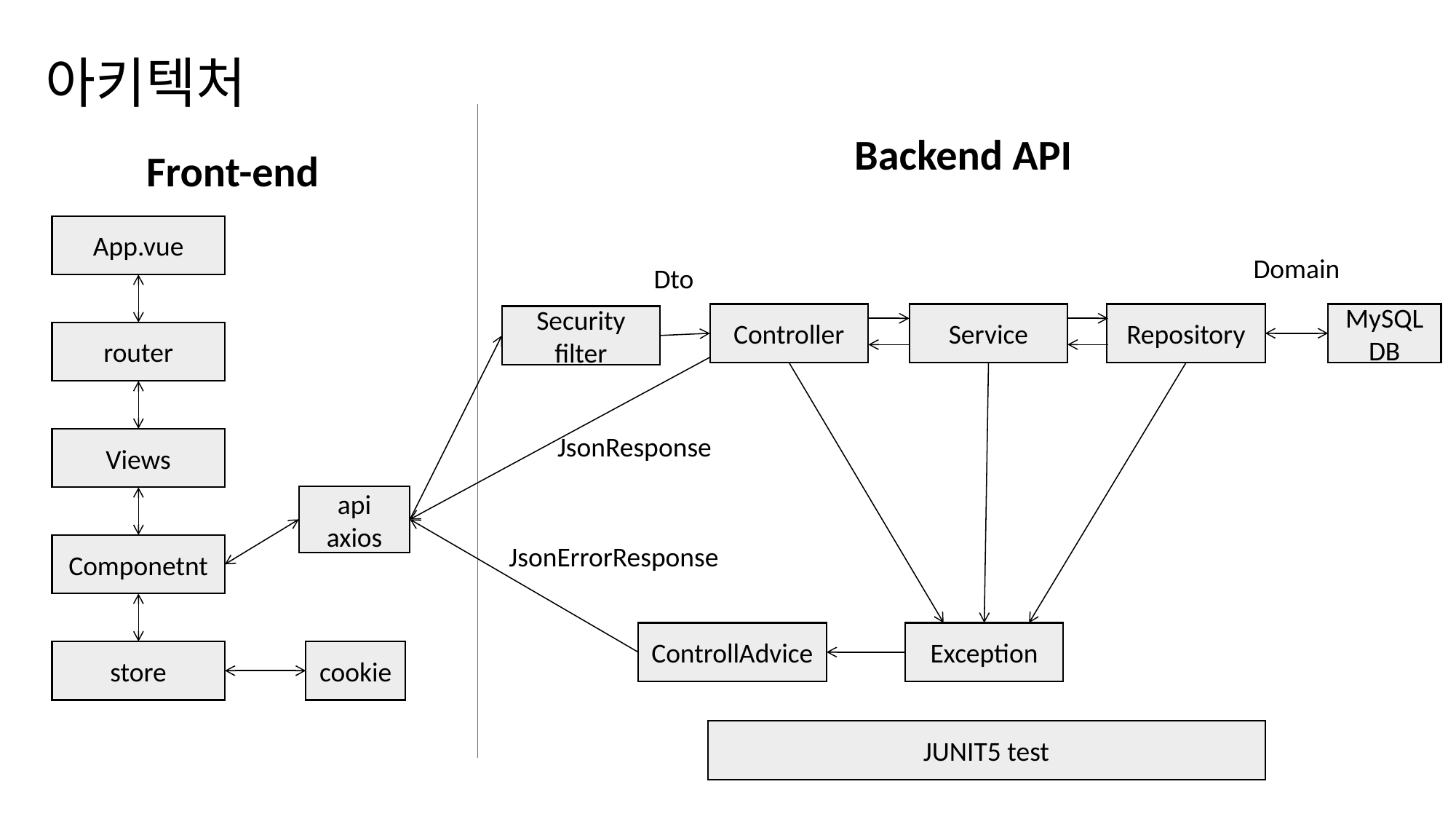

# 아키텍처
Backend API
Front-end
App.vue
Domain
Dto
Controller
Service
Repository
MySQLDB
Security
filter
router
JsonResponse
Views
api
axios
JsonErrorResponse
Componetnt
ControllAdvice
Exception
store
cookie
JUNIT5 test